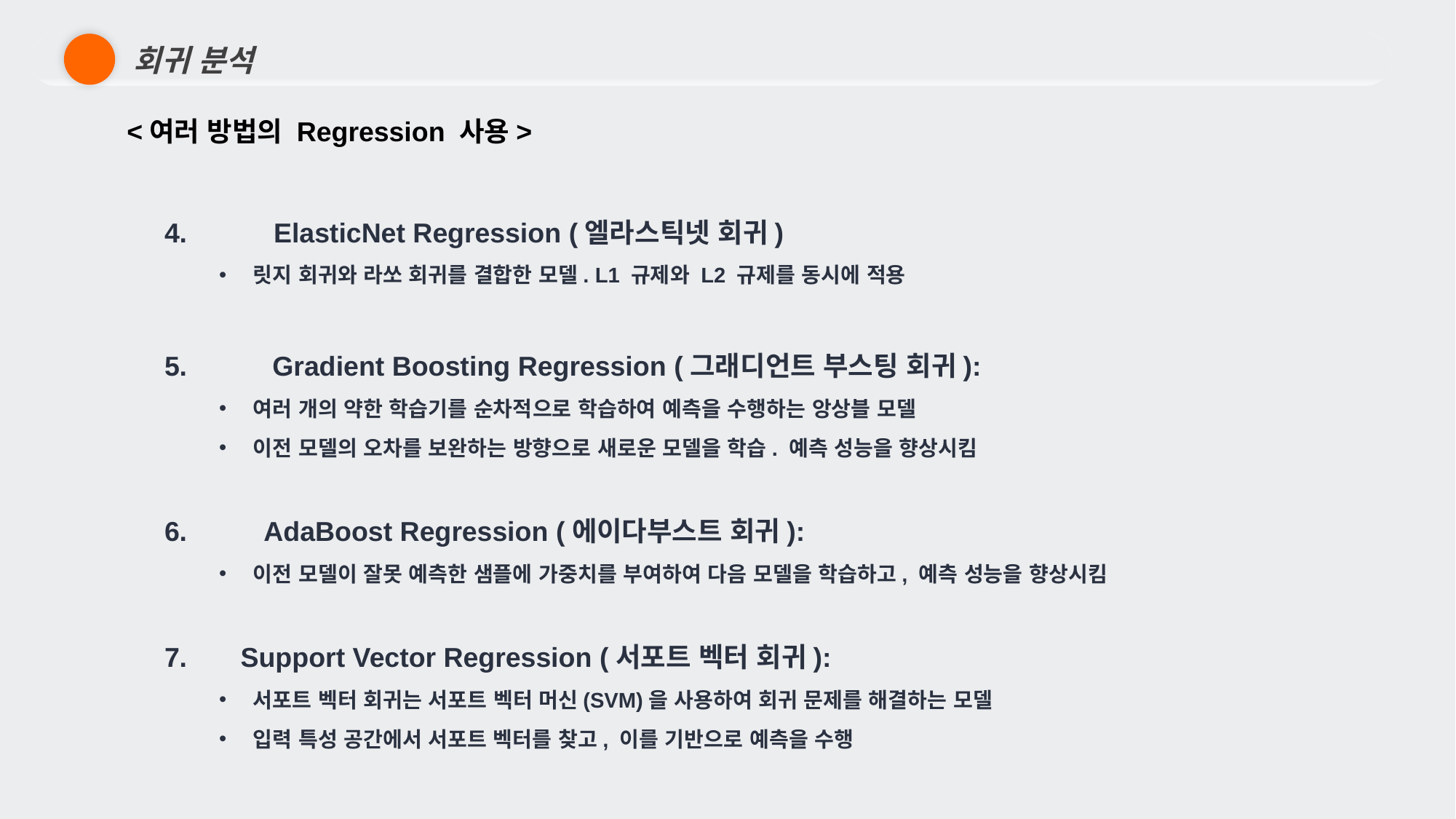

회귀 분석

<여러 방법의 Regression 사용>
4.		ElasticNet Regression (엘라스틱넷 회귀)
릿지 회귀와 라쏘 회귀를 결합한 모델. L1 규제와 L2 규제를 동시에 적용

5.	       Gradient Boosting Regression (그래디언트 부스팅 회귀):
여러 개의 약한 학습기를 순차적으로 학습하여 예측을 수행하는 앙상블 모델
이전 모델의 오차를 보완하는 방향으로 새로운 모델을 학습. 예측 성능을 향상시킴

6.	      AdaBoost Regression (에이다부스트 회귀):
이전 모델이 잘못 예측한 샘플에 가중치를 부여하여 다음 모델을 학습하고, 예측 성능을 향상시킴

7.       Support Vector Regression (서포트 벡터 회귀):
서포트 벡터 회귀는 서포트 벡터 머신(SVM)을 사용하여 회귀 문제를 해결하는 모델
입력 특성 공간에서 서포트 벡터를 찾고, 이를 기반으로 예측을 수행